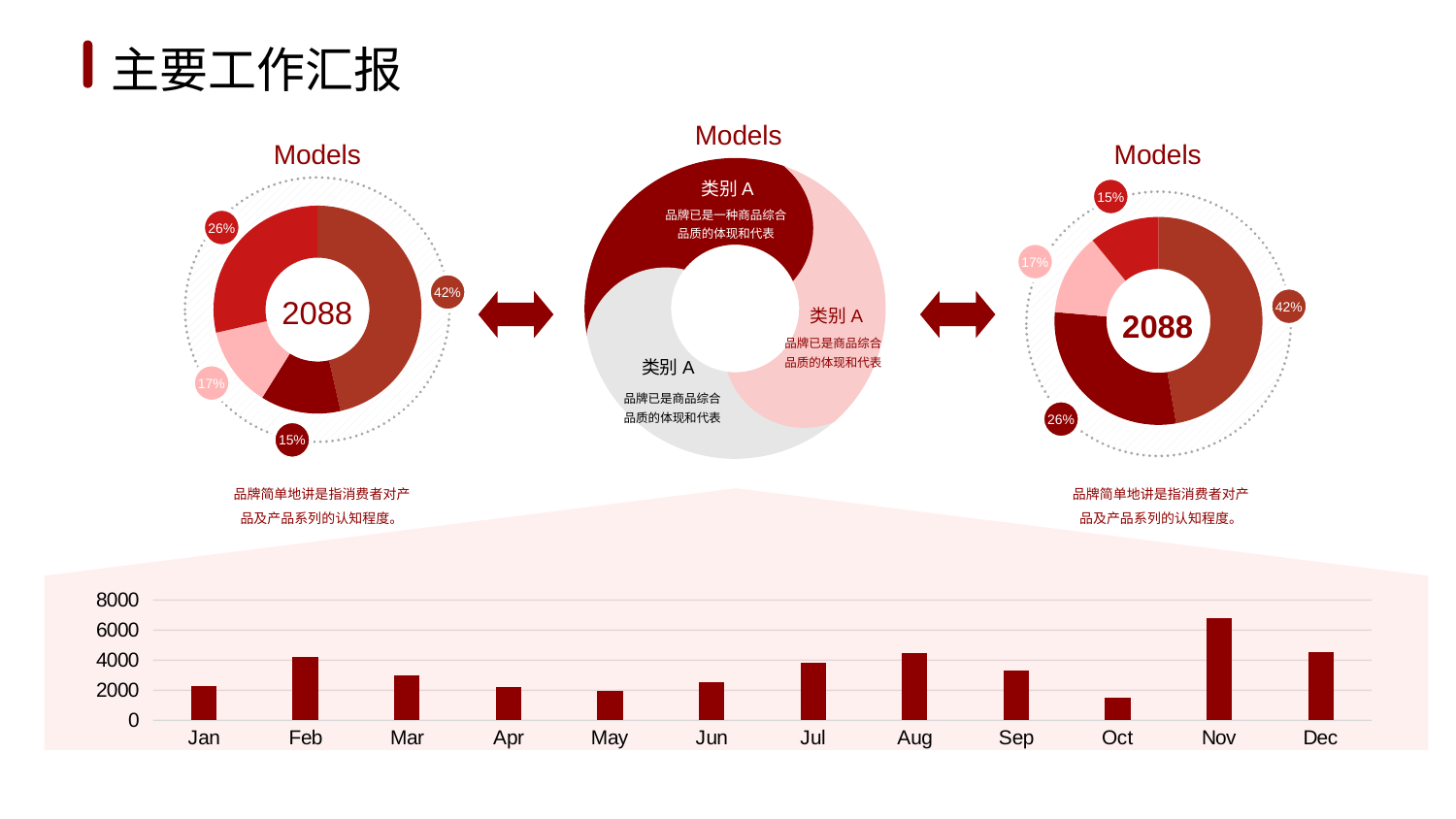

1
2
3
4
5
6

主要工作汇报

Models
Models
Models

类别A

### Chart

| Category | Sales |
|---|---|
| 1st Qtr | 5.2 |
| 2nd Qtr | 1.4 |
| 3rd Qtr | 1.4 |
| 4th Qtr | 3.2 |
26%

42%
2088
17%
15%
15%

### Chart

| Category | Sales |
|---|---|
| 1st Qtr | 5.2 |
| 2nd Qtr | 3.2 |
| 3rd Qtr | 1.4 |
| 4th Qtr | 1.2 |
17%

42%
2088
26%
品牌已是一种商品综合品质的体现和代表

类别A
品牌已是商品综合品质的体现和代表
类别A
品牌已是商品综合品质的体现和代表
品牌简单地讲是指消费者对产品及产品系列的认知程度。
品牌简单地讲是指消费者对产品及产品系列的认知程度。

### Chart

| Category | PA |
|---|---|
| Jan | 2301.0 |
| Feb | 4211.0 |
| Mar | 3011.0 |
| Apr | 2198.0 |
| May | 1987.0 |
| Jun | 2546.0 |
| Jul | 3819.0 |
| Aug | 4502.0 |
| Sep | 3302.0 |
| Oct | 1520.0 |
| Nov | 6789.0 |
| Dec | 4563.0 |